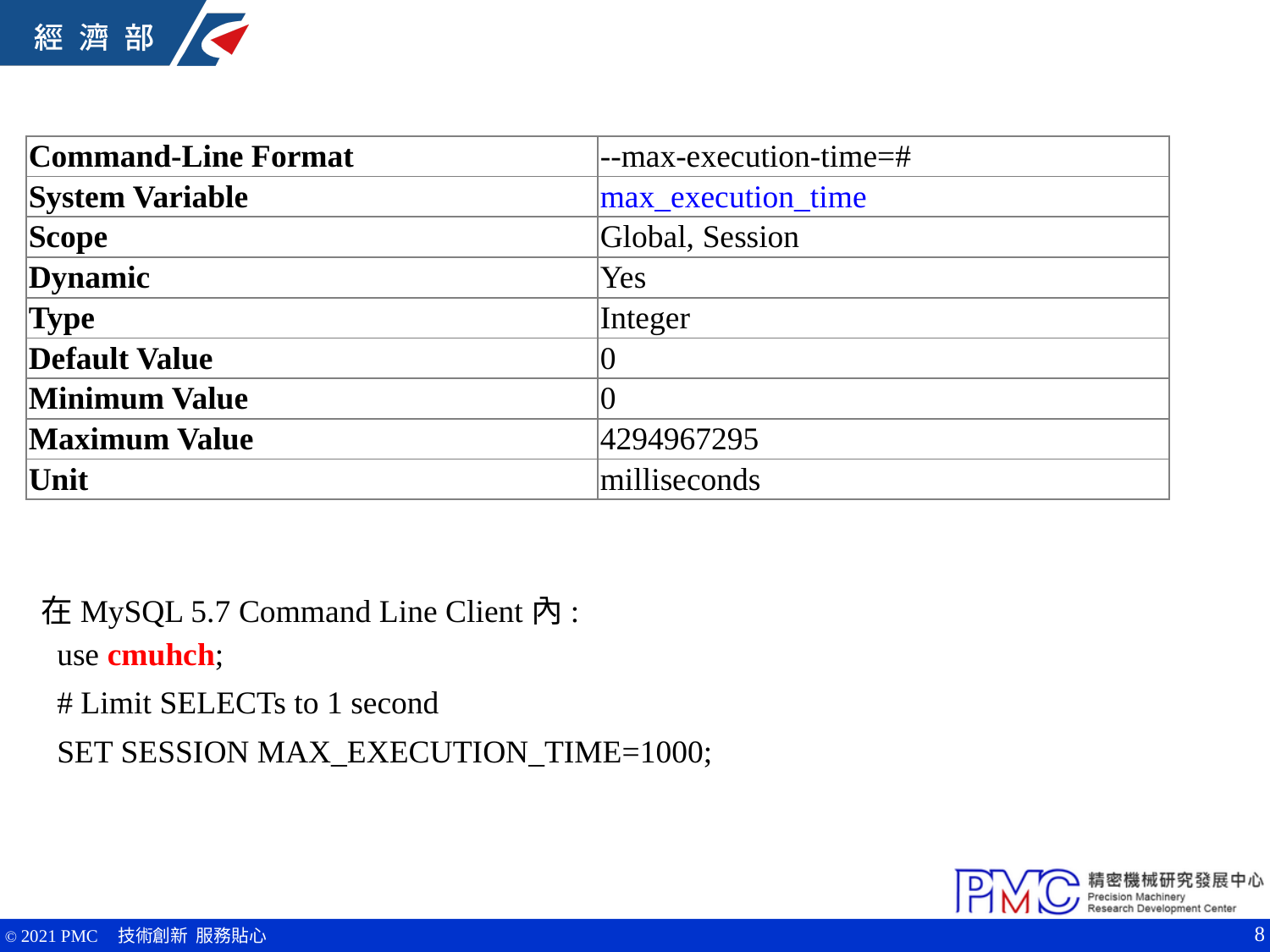

| Command-Line Format | --max-execution-time=# |
| --- | --- |
| System Variable | max\_execution\_time |
| Scope | Global, Session |
| Dynamic | Yes |
| Type | Integer |
| Default Value | 0 |
| Minimum Value | 0 |
| Maximum Value | 4294967295 |
| Unit | milliseconds |

在MySQL 5.7 Command Line Client內:
  use cmuhch;
  # Limit SELECTs to 1 second
  SET SESSION MAX_EXECUTION_TIME=1000;

8